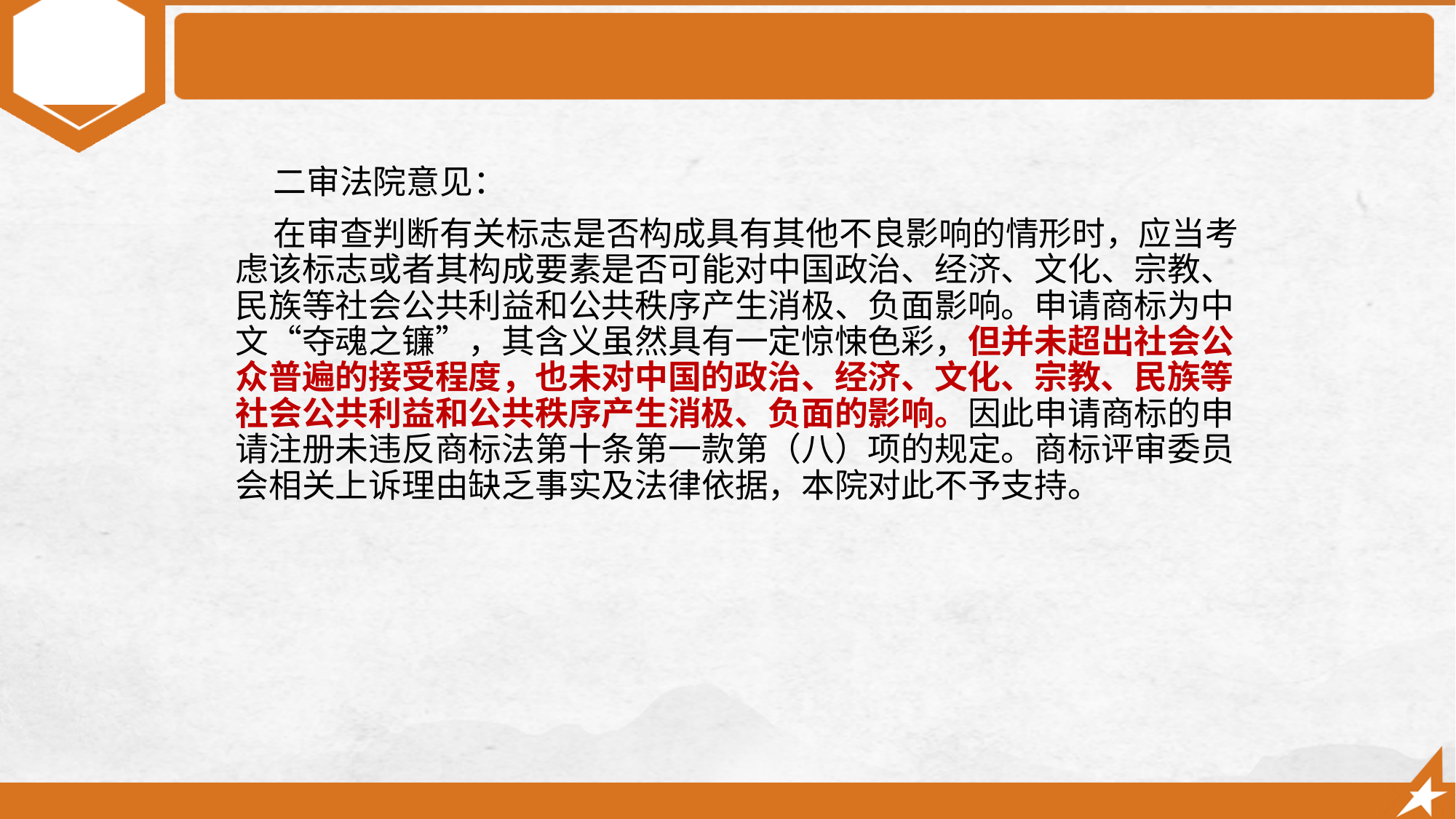

二审法院意见：
    在审查判断有关标志是否构成具有其他不良影响的情形时，应当考虑该标志或者其构成要素是否可能对中国政治、经济、文化、宗教、民族等社会公共利益和公共秩序产生消极、负面影响。申请商标为中文“夺魂之镰”，其含义虽然具有一定惊悚色彩，但并未超出社会公众普遍的接受程度，也未对中国的政治、经济、文化、宗教、民族等社会公共利益和公共秩序产生消极、负面的影响。因此申请商标的申请注册未违反商标法第十条第一款第（八）项的规定。商标评审委员会相关上诉理由缺乏事实及法律依据，本院对此不予支持。